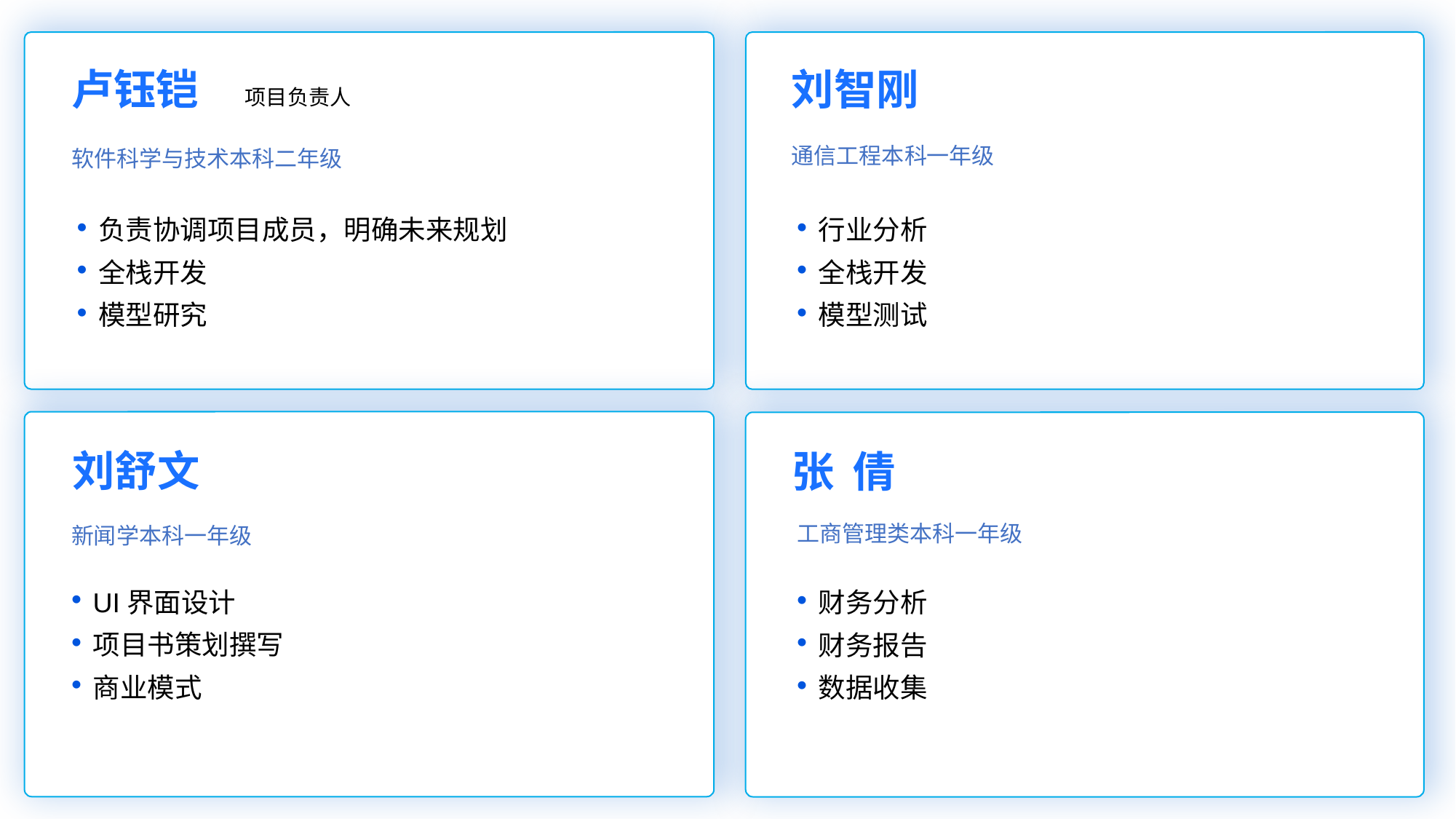

刘智刚
通信工程本科一年级
行业分析
全栈开发
模型测试

卢钰铠
项目负责人
软件科学与技术本科二年级
负责协调项目成员，明确未来规划
全栈开发
模型研究

刘舒文
新闻学本科一年级
UI界面设计
项目书策划撰写
商业模式

张  倩
工商管理类本科一年级
财务分析
财务报告
数据收集